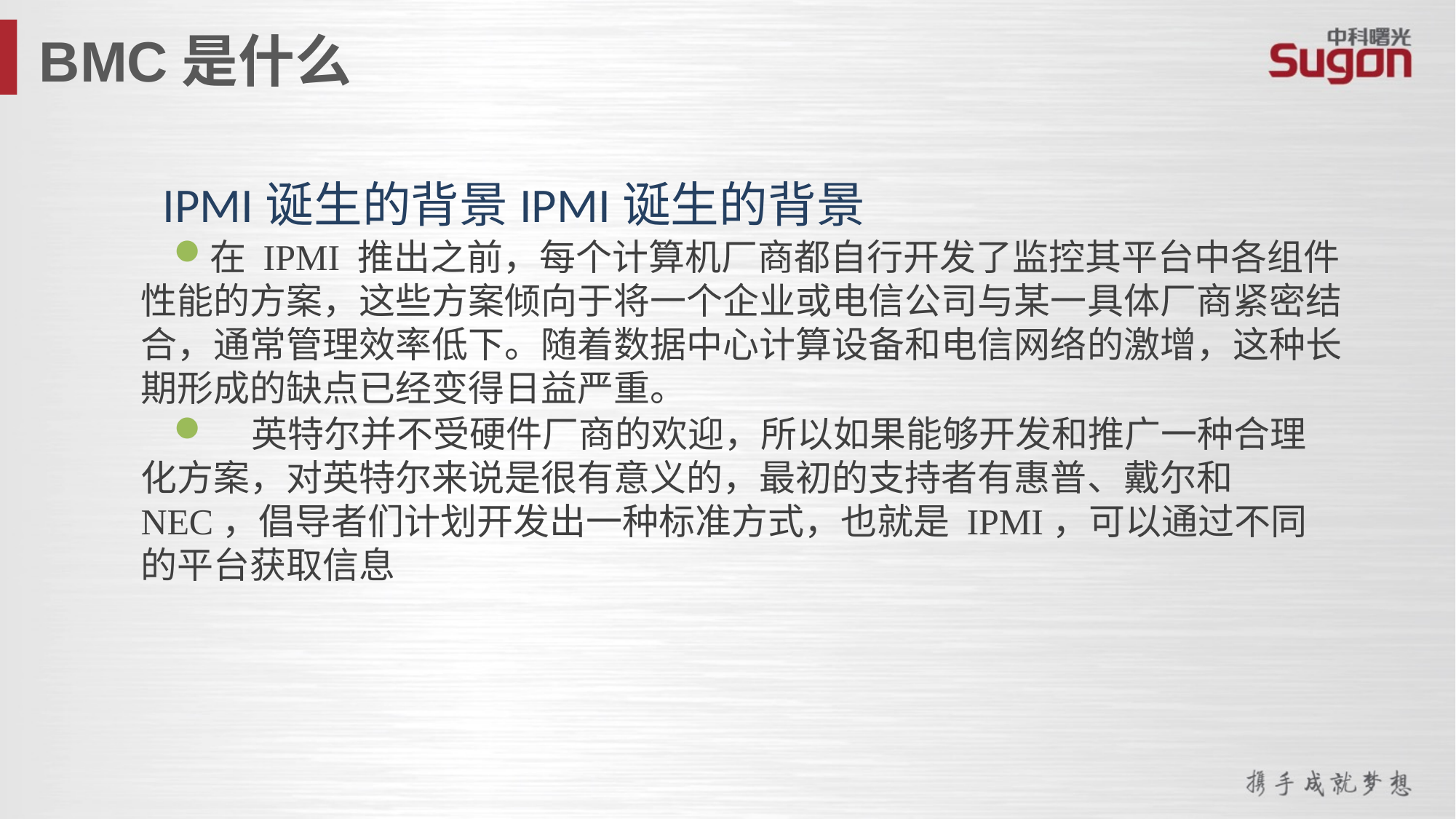

BMC是什么

IPMI诞生的背景IPMI诞生的背景
在 IPMI 推出之前，每个计算机厂商都自行开发了监控其平台中各组件性能的方案，这些方案倾向于将一个企业或电信公司与某一具体厂商紧密结合，通常管理效率低下。随着数据中心计算设备和电信网络的激增，这种长期形成的缺点已经变得日益严重。
    英特尔并不受硬件厂商的欢迎，所以如果能够开发和推广一种合理化方案，对英特尔来说是很有意义的，最初的支持者有惠普、戴尔和 NEC，倡导者们计划开发出一种标准方式，也就是 IPMI，可以通过不同的平台获取信息